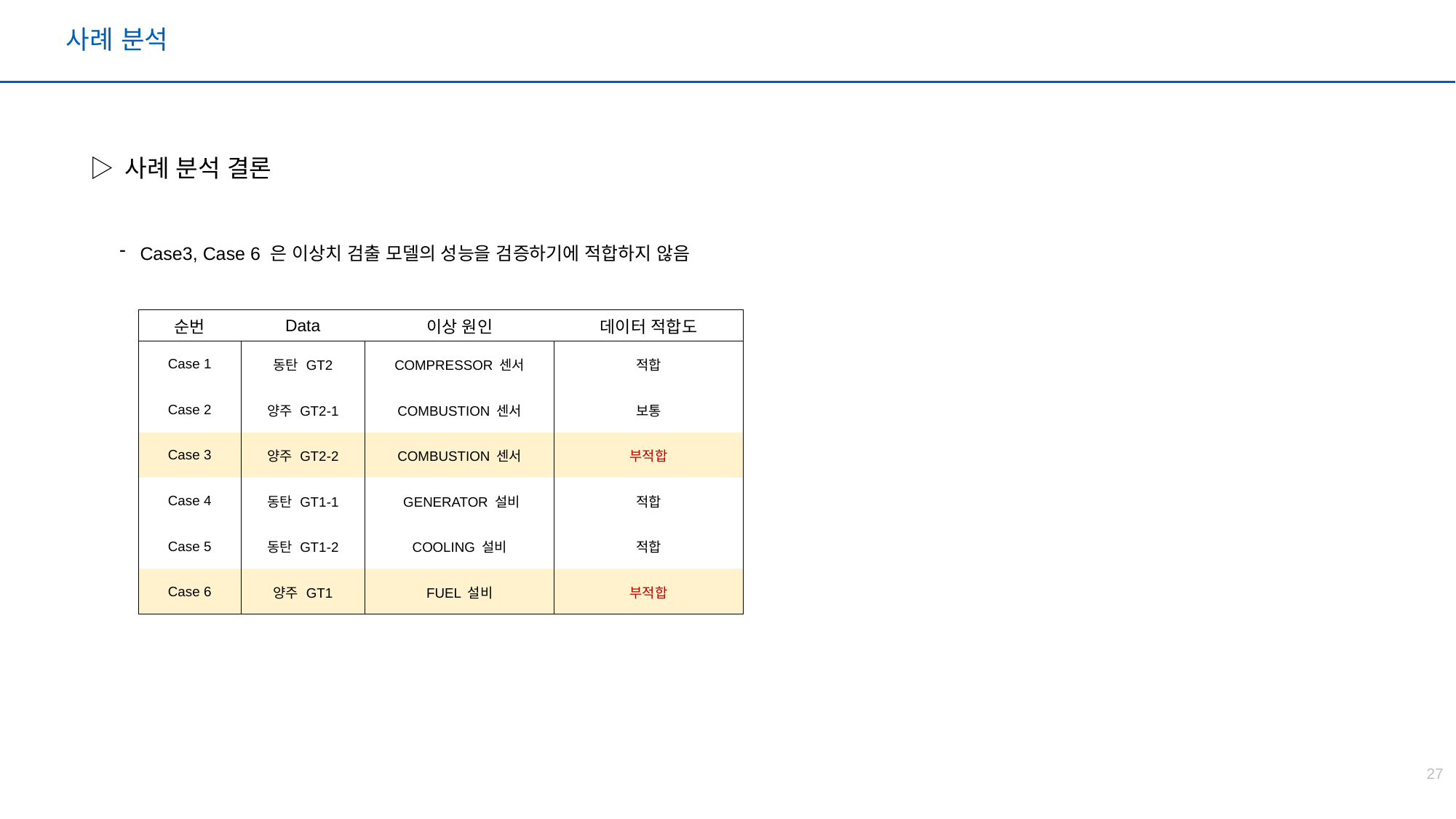

사례 분석
▷ 사례 분석 결론
Case3, Case 6 은 이상치 검출 모델의 성능을 검증하기에 적합하지 않음
| 순번 | Data | 이상 원인 | 데이터 적합도 |
| --- | --- | --- | --- |
| Case 1 | 동탄 GT2 | COMPRESSOR 센서 | 적합 |
| Case 2 | 양주 GT2-1 | COMBUSTION 센서 | 보통 |
| Case 3 | 양주 GT2-2 | COMBUSTION 센서 | 부적합 |
| Case 4 | 동탄 GT1-1 | GENERATOR 설비 | 적합 |
| Case 5 | 동탄 GT1-2 | COOLING 설비 | 적합 |
| Case 6 | 양주 GT1 | FUEL 설비 | 부적합 |